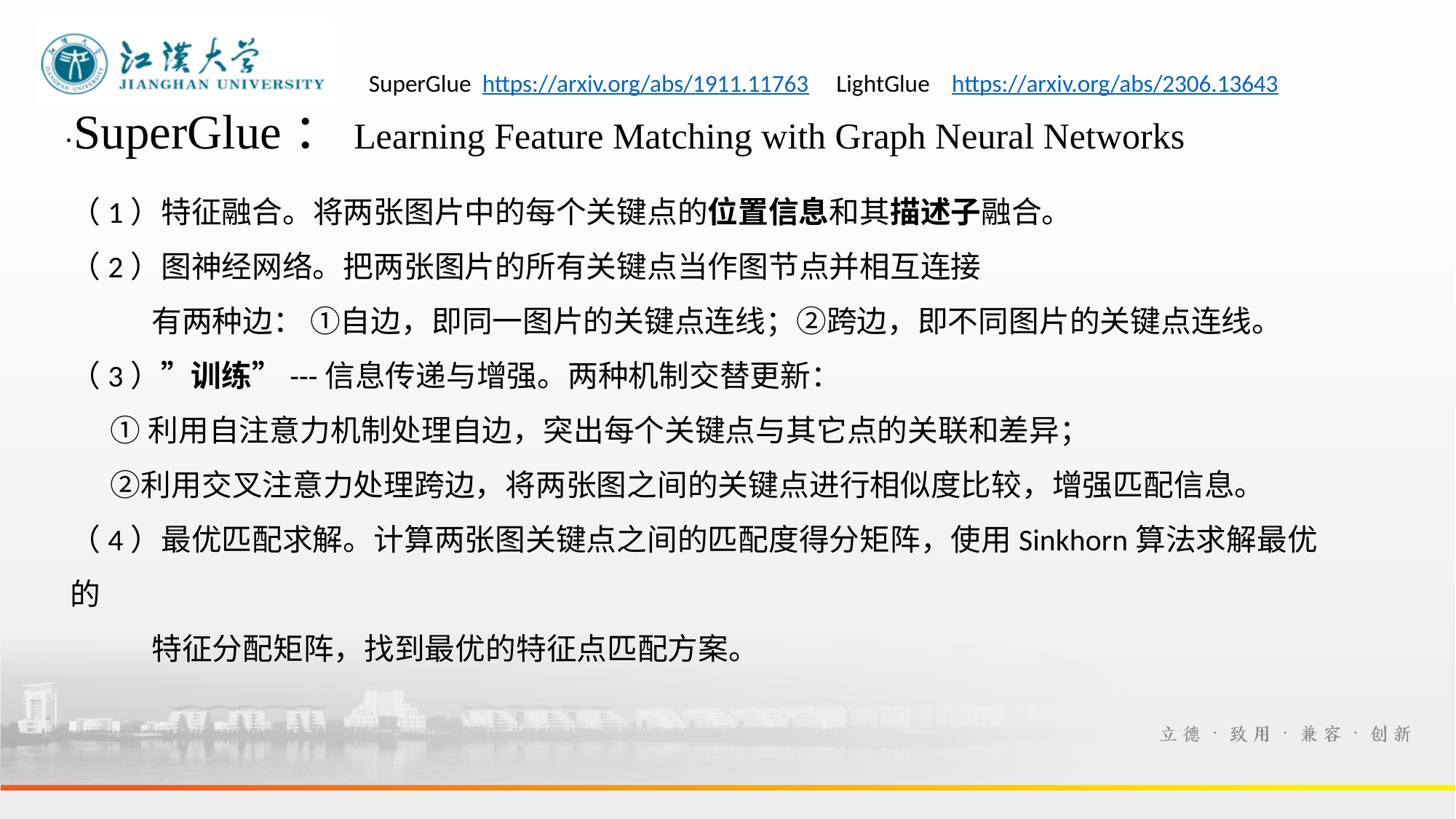

SuperGlue  https://arxiv.org/abs/1911.11763     LightGlue    https://arxiv.org/abs/2306.13643
·SuperGlue：Learning Feature Matching with Graph Neural Networks
（1）特征融合。将两张图片中的每个关键点的位置信息和其描述子融合。
（2）图神经网络。把两张图片的所有关键点当作图节点并相互连接
           有两种边： ①自边，即同一图片的关键点连线；②跨边，即不同图片的关键点连线。
（3）”训练”---信息传递与增强。两种机制交替更新：
      ①利用自注意力机制处理自边，突出每个关键点与其它点的关联和差异；
      ②利用交叉注意力处理跨边，将两张图之间的关键点进行相似度比较，增强匹配信息。
（4）最优匹配求解。计算两张图关键点之间的匹配度得分矩阵，使用Sinkhorn算法求解最优的
           特征分配矩阵，找到最优的特征点匹配方案。